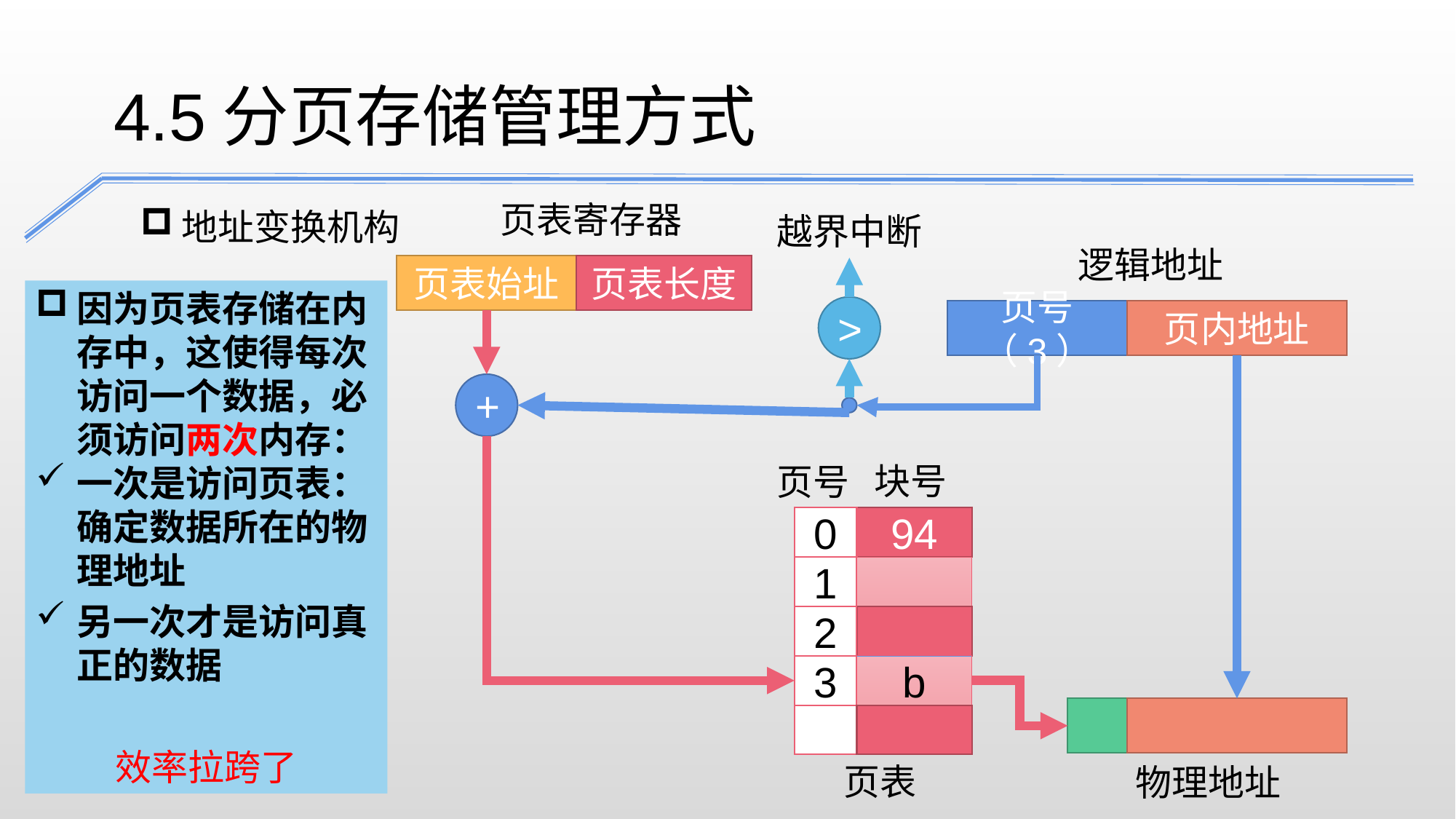

4.5分页存储管理方式
页表寄存器
地址变换机构

越界中断
逻辑地址
页表始址
页表长度
因为页表存储在内存中，这使得每次访问一个数据，必须访问两次内存：
一次是访问页表：确定数据所在的物理地址
另一次才是访问真正的数据

效率拉跨了
>
页号（3）
页内地址
+

块号
页号
0
94
1

2

b
3

页表
物理地址